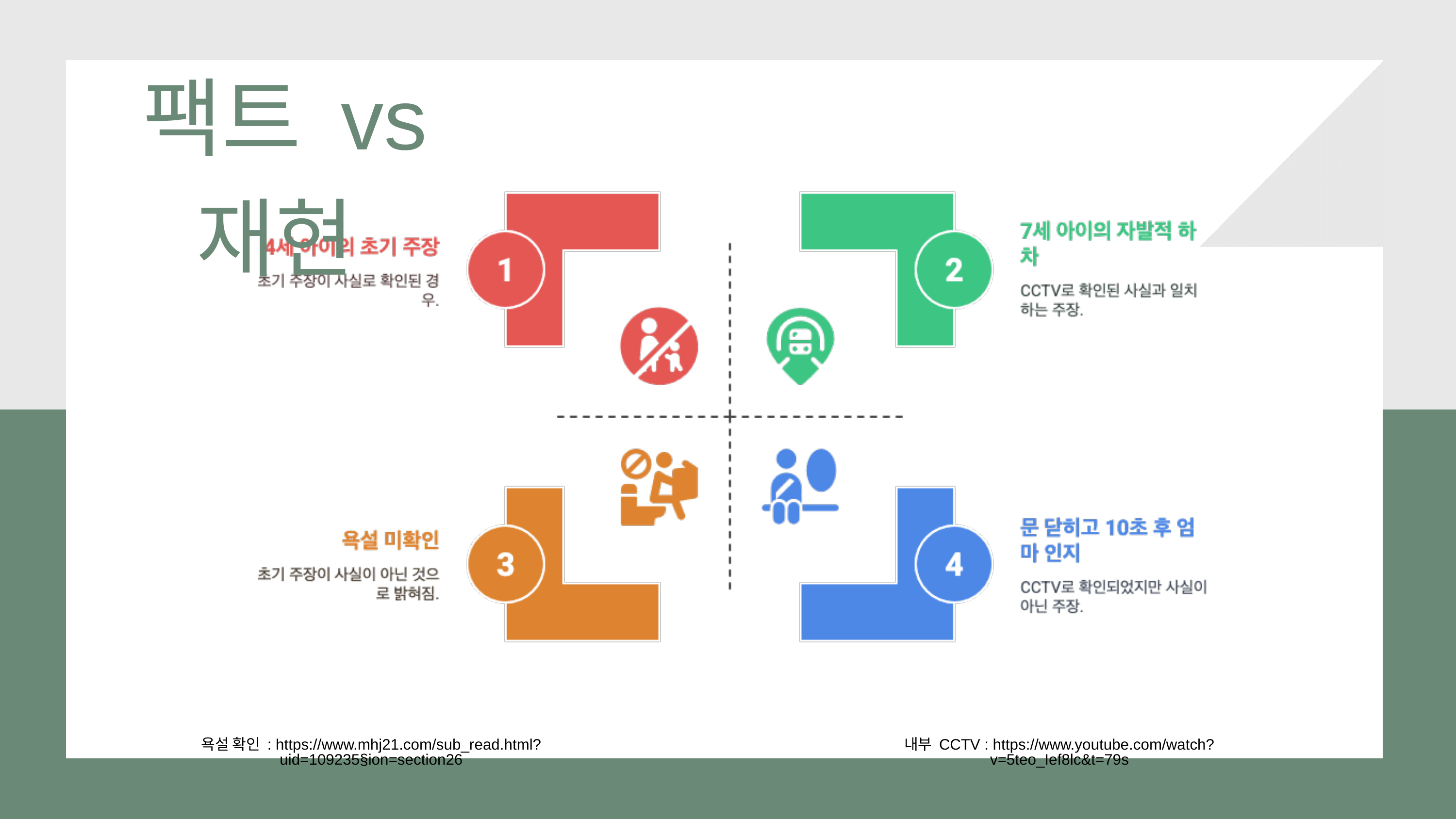

팩트 vs 재현

욕설 확인 : https://www.mhj21.com/sub_read.html?uid=109235§ion=section26
내부 CCTV : https://www.youtube.com/watch?v=5teo_Ief8lc&t=79s